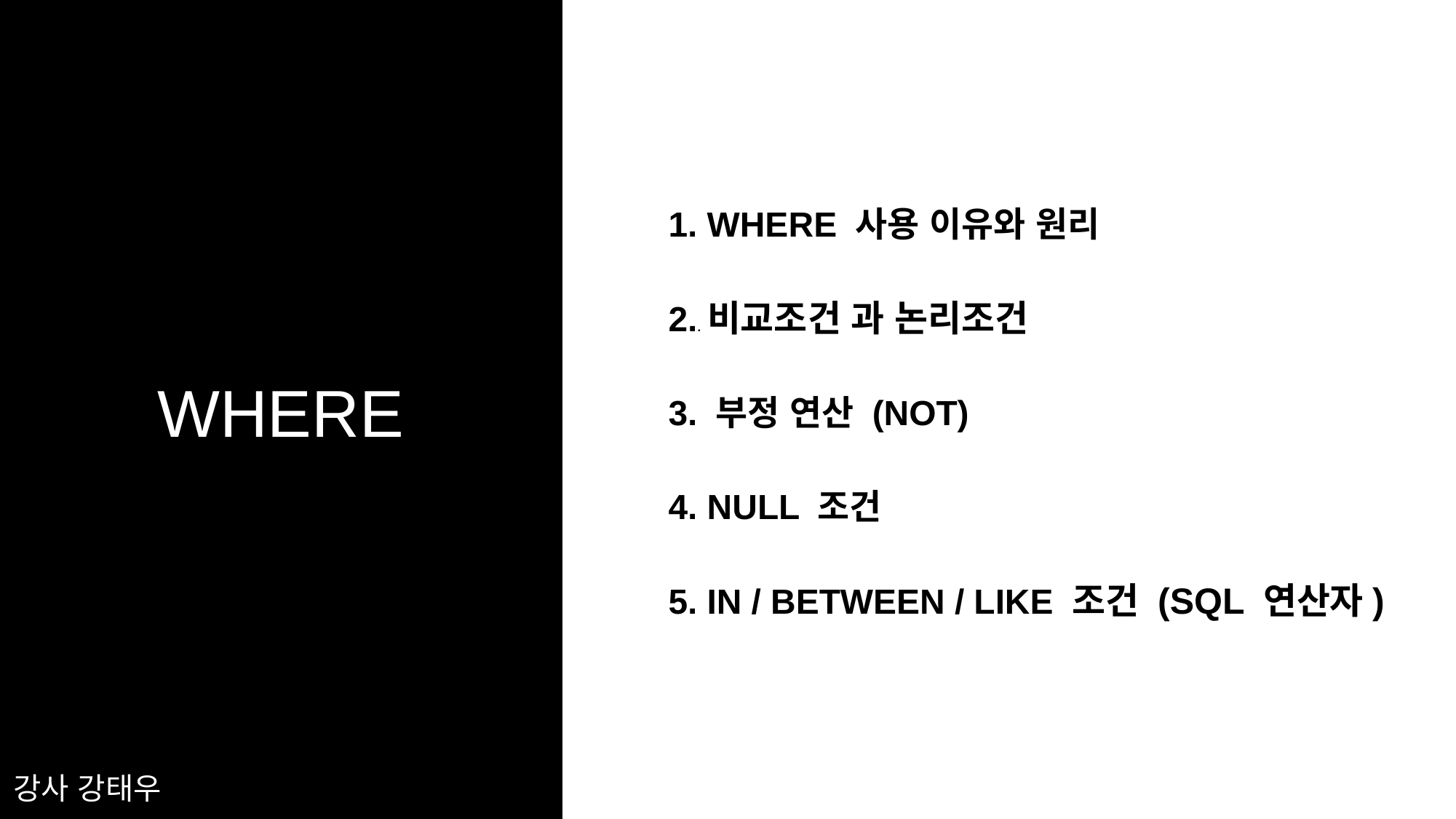

1. WHERE 사용 이유와 원리

2.. 비교조건 과 논리조건

3. 부정 연산 (NOT)

4. NULL 조건

5. IN / BETWEEN / LIKE 조건 (SQL 연산자)
# WHERE
강사 강태우